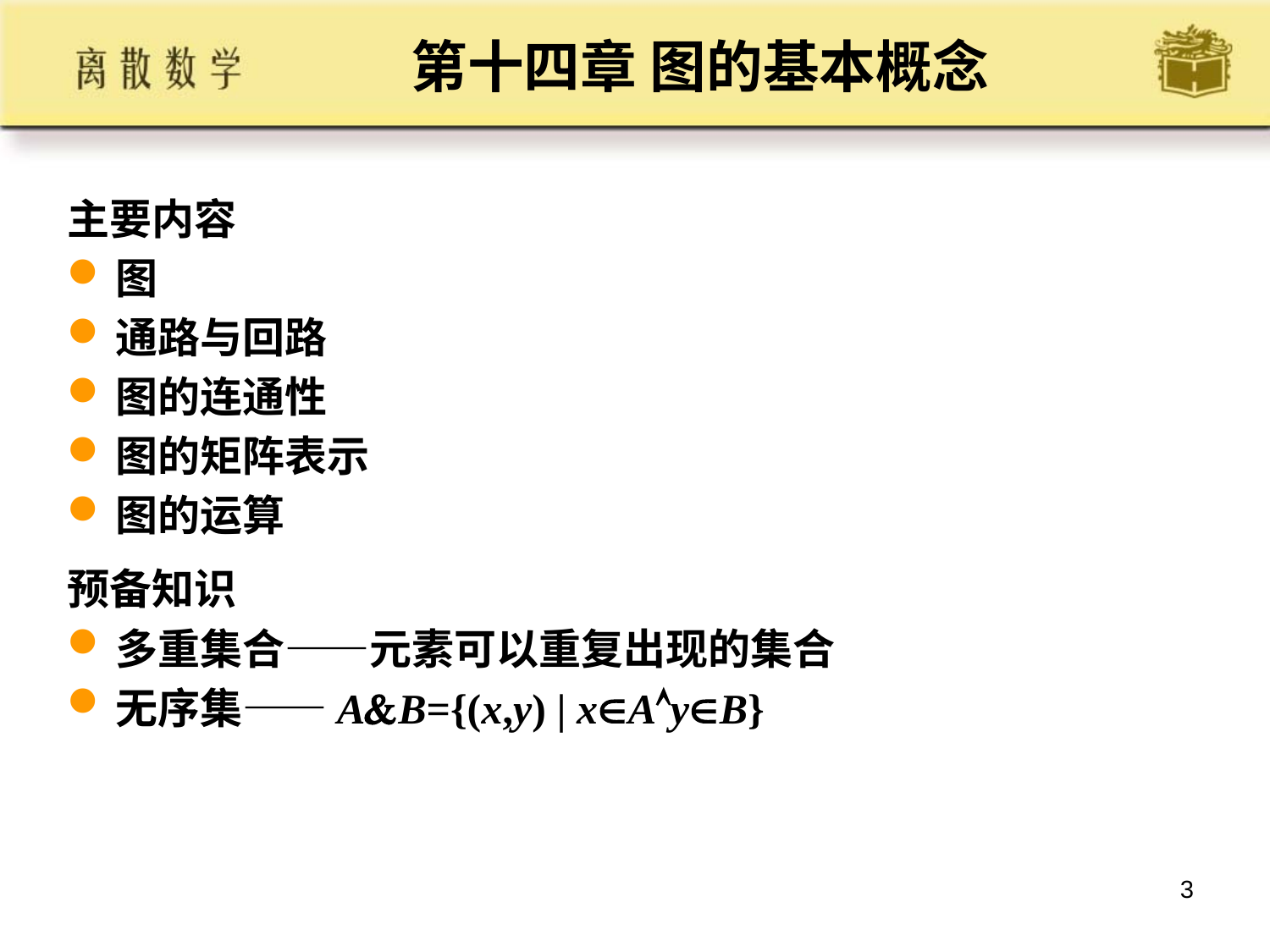

# 第十四章 图的基本概念
主要内容
图
通路与回路
图的连通性
图的矩阵表示
图的运算
预备知识
多重集合——元素可以重复出现的集合
无序集——A&B={(x,y) | x∈A∧y∈B}
3